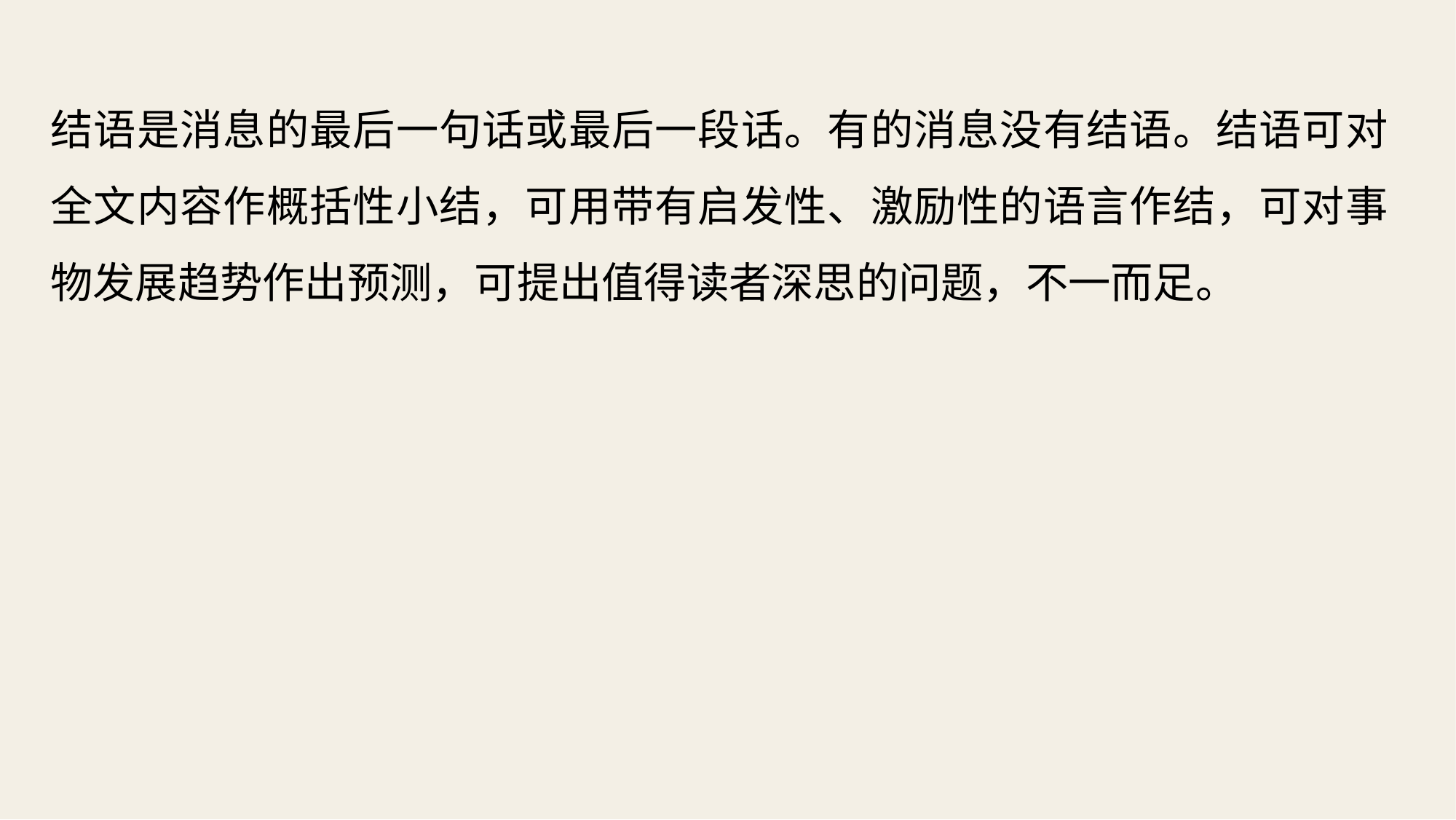

结语是消息的最后一句话或最后一段话。有的消息没有结语。结语可对全文内容作概括性小结，可用带有启发性、激励性的语言作结，可对事物发展趋势作出预测，可提出值得读者深思的问题，不一而足。